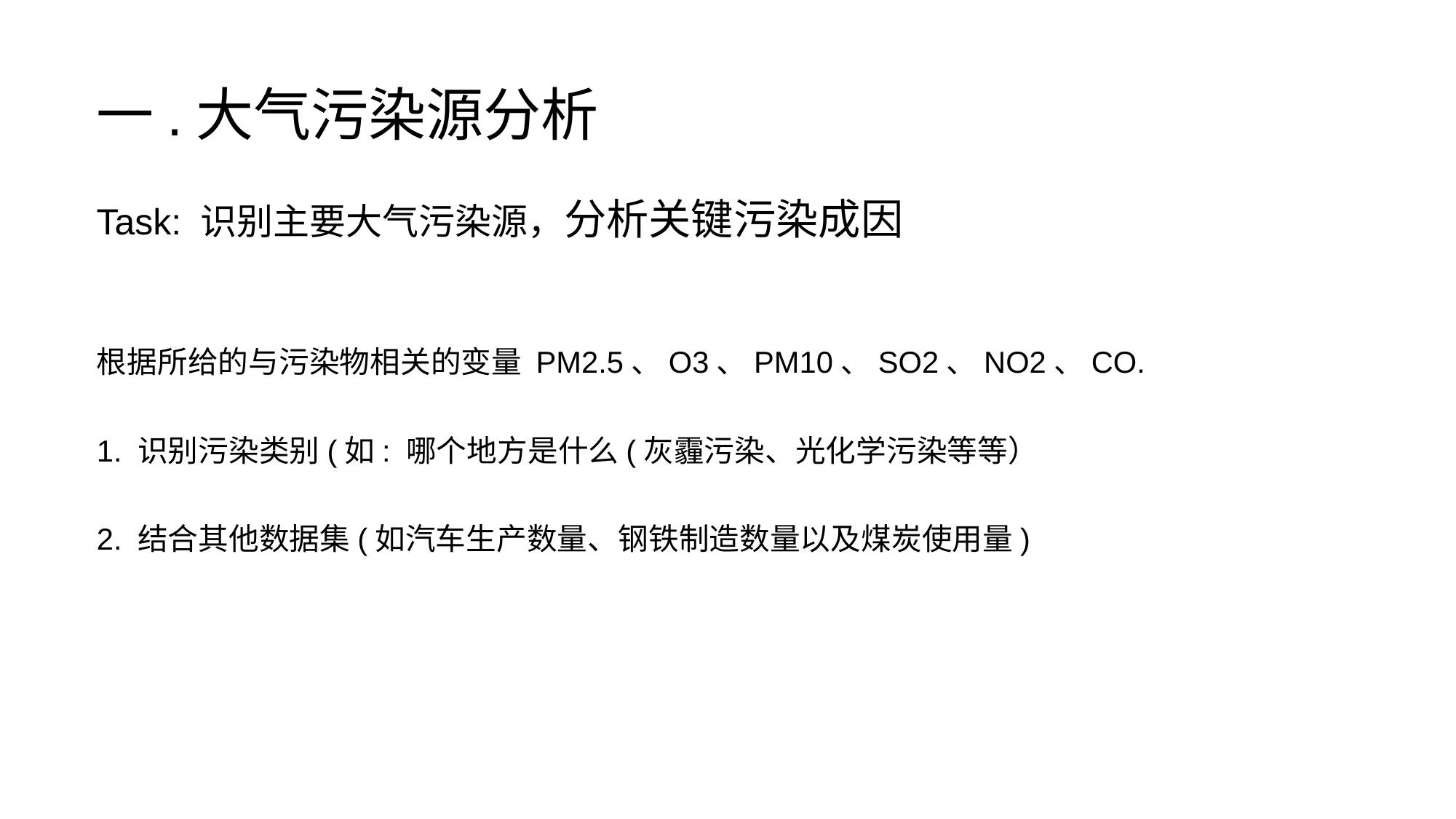

# 一.大气污染源分析
Task: 识别主要大气污染源，分析关键污染成因
根据所给的与污染物相关的变量 PM2.5、O3、PM10、SO2、NO2、CO.
1. 识别污染类别(如: 哪个地方是什么(灰霾污染、光化学污染等等）
2. 结合其他数据集(如汽车生产数量、钢铁制造数量以及煤炭使用量)